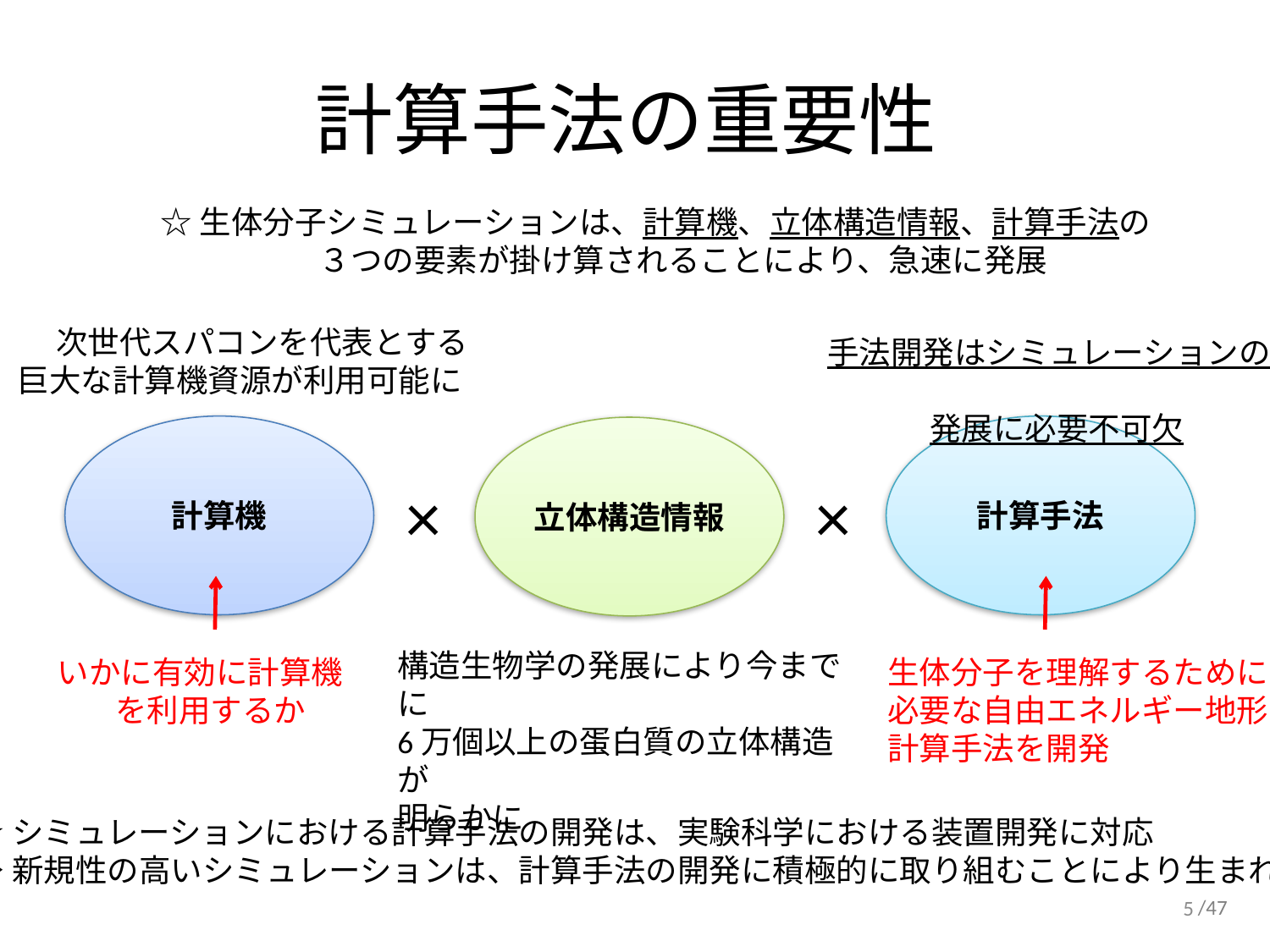

# 計算手法の重要性
☆生体分子シミュレーションは、計算機、立体構造情報、計算手法の
　　　　　３つの要素が掛け算されることにより、急速に発展
　 次世代スパコンを代表とする
巨大な計算機資源が利用可能に
手法開発はシミュレーションの
　　　 発展に必要不可欠
計算機
計算手法
立体構造情報
×
×
構造生物学の発展により今までに
6万個以上の蛋白質の立体構造が
明らかに
いかに有効に計算機
       を利用するか
生体分子を理解するために
必要な自由エネルギー地形
計算手法を開発
☆シミュレーションにおける計算手法の開発は、実験科学における装置開発に対応
→新規性の高いシミュレーションは、計算手法の開発に積極的に取り組むことにより生まれる
5